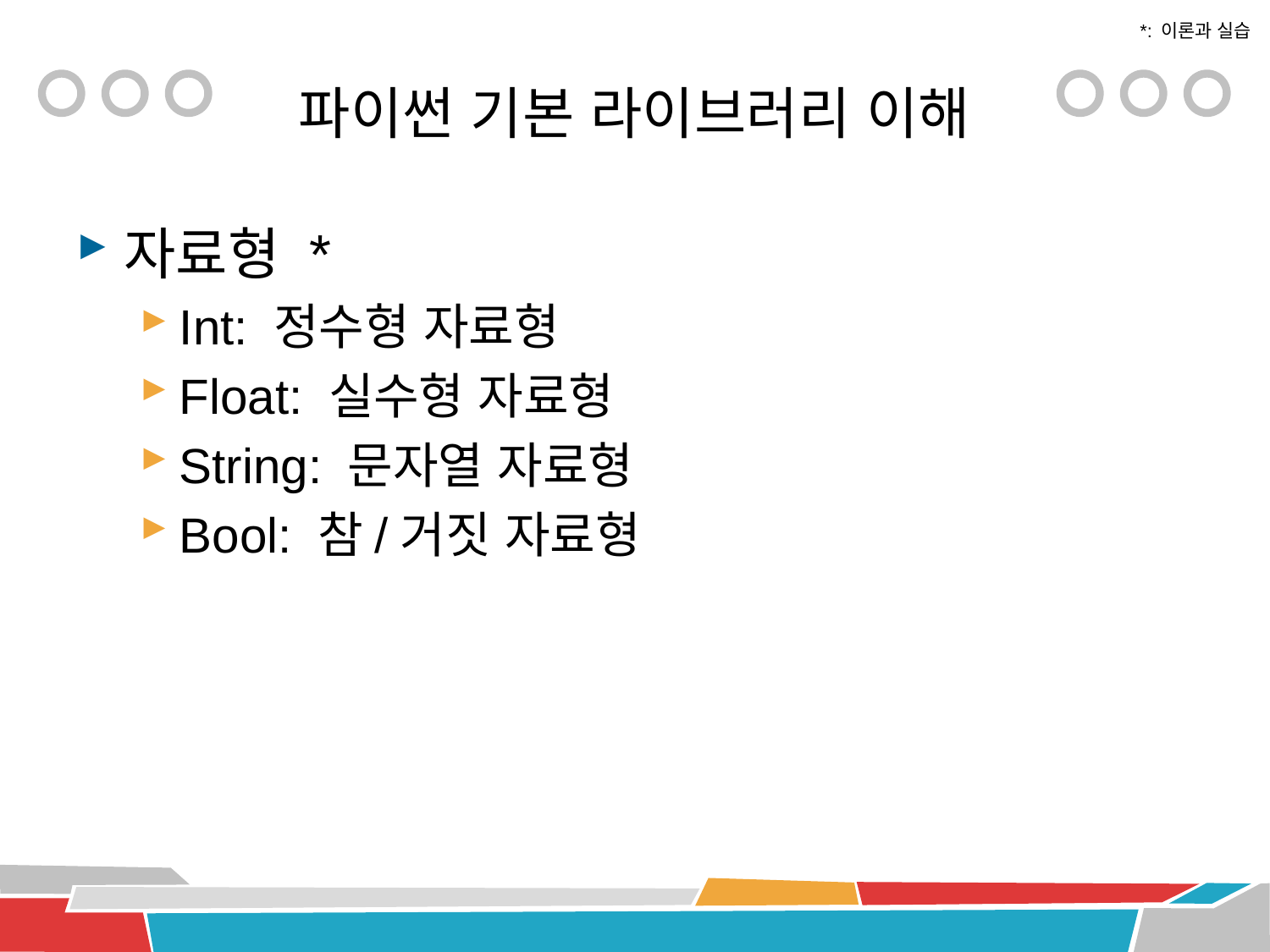

*: 이론과 실습
# 파이썬 기본 라이브러리 이해
자료형 *
Int: 정수형 자료형
Float: 실수형 자료형
String: 문자열 자료형
Bool: 참/거짓 자료형